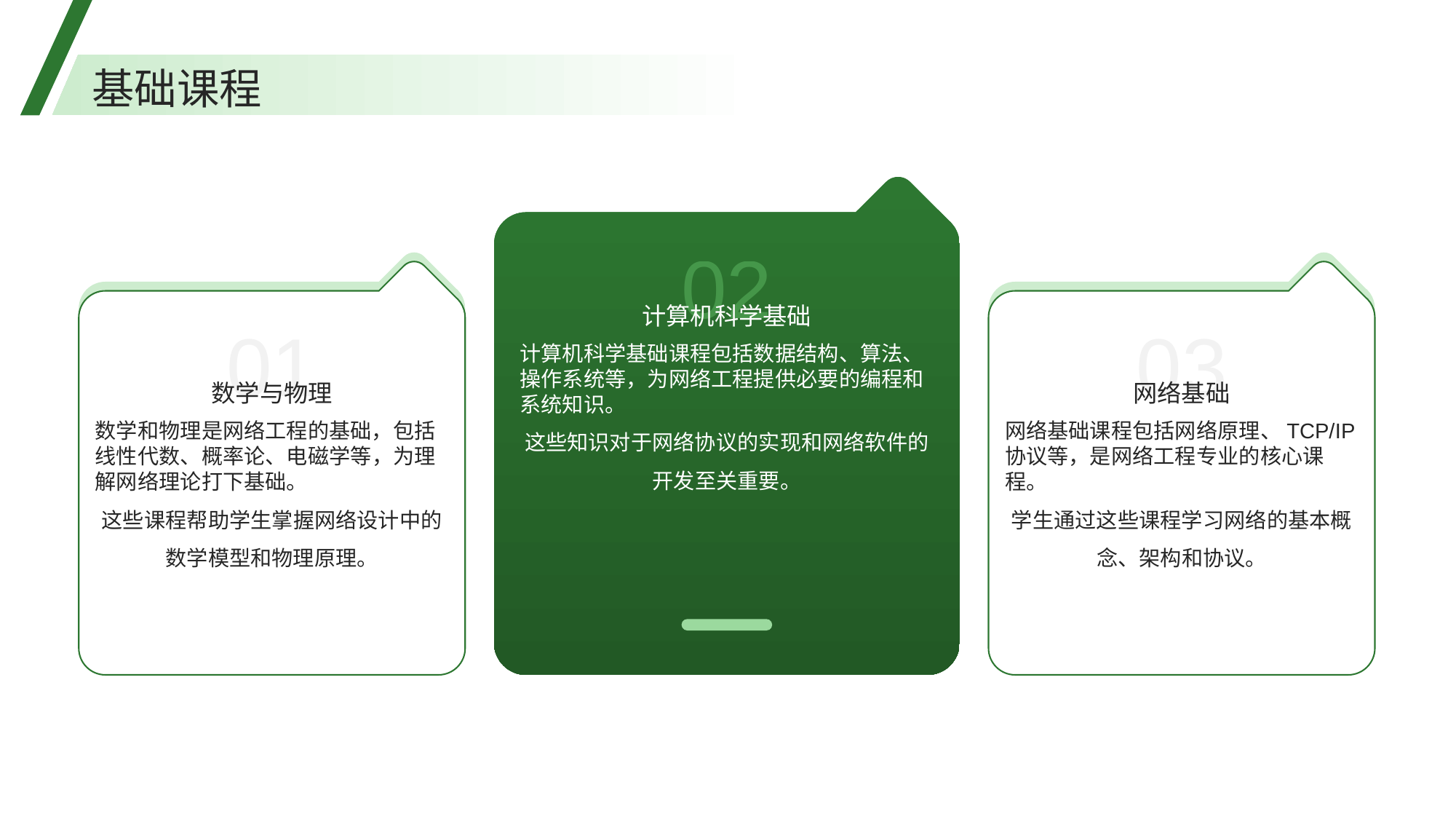

基础课程

02

计算机科学基础
01
03
计算机科学基础课程包括数据结构、算法、操作系统等，为网络工程提供必要的编程和系统知识。
这些知识对于网络协议的实现和网络软件的开发至关重要。
数学与物理
网络基础
数学和物理是网络工程的基础，包括线性代数、概率论、电磁学等，为理解网络理论打下基础。
这些课程帮助学生掌握网络设计中的数学模型和物理原理。
网络基础课程包括网络原理、TCP/IP协议等，是网络工程专业的核心课程。
学生通过这些课程学习网络的基本概念、架构和协议。